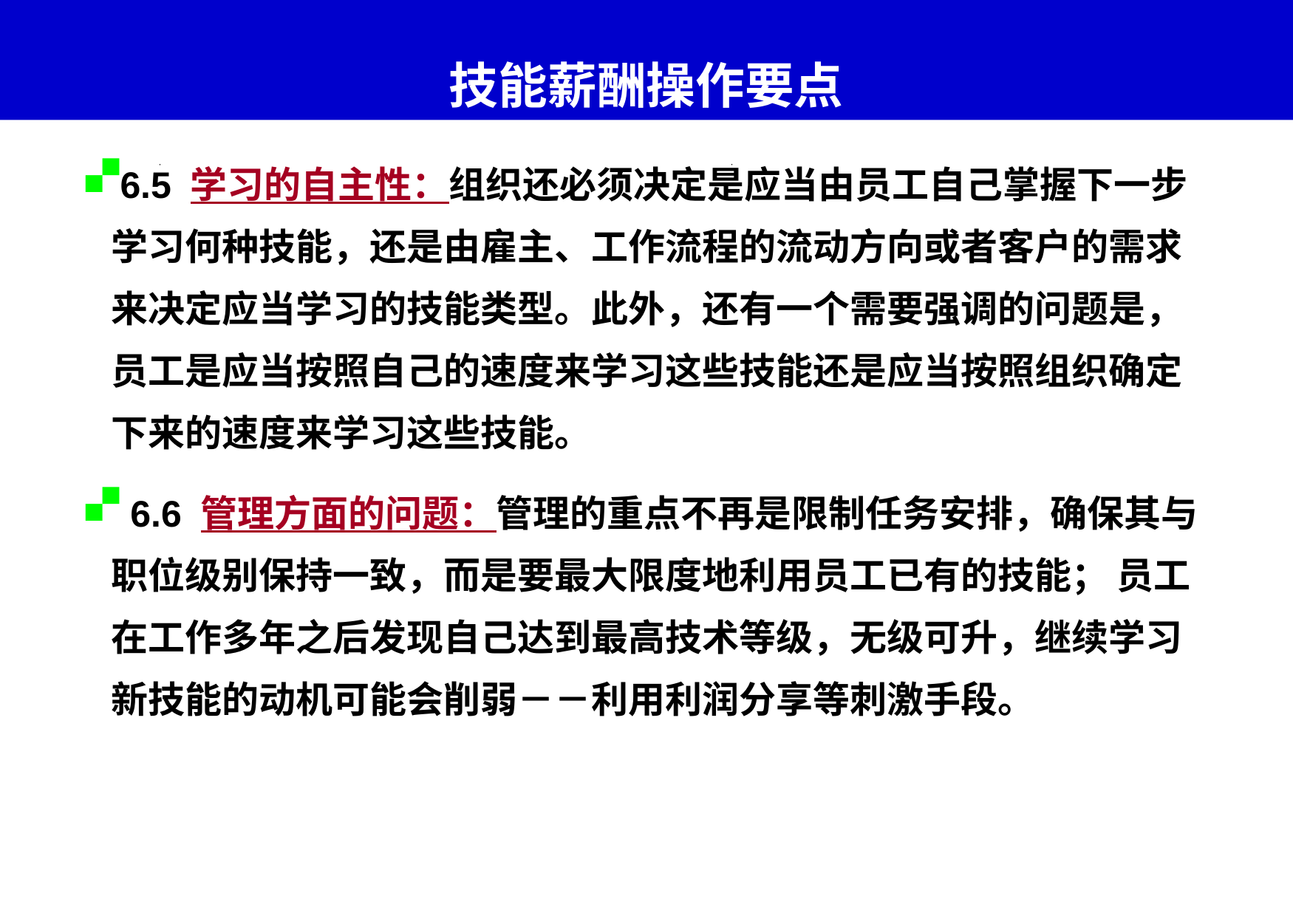

# 技能薪酬操作要点
6.5 学习的自主性：组织还必须决定是应当由员工自己掌握下一步学习何种技能，还是由雇主、工作流程的流动方向或者客户的需求来决定应当学习的技能类型。此外，还有一个需要强调的问题是，员工是应当按照自己的速度来学习这些技能还是应当按照组织确定下来的速度来学习这些技能。
 6.6 管理方面的问题：管理的重点不再是限制任务安排，确保其与职位级别保持一致，而是要最大限度地利用员工已有的技能； 员工在工作多年之后发现自己达到最高技术等级，无级可升，继续学习新技能的动机可能会削弱－－利用利润分享等刺激手段。